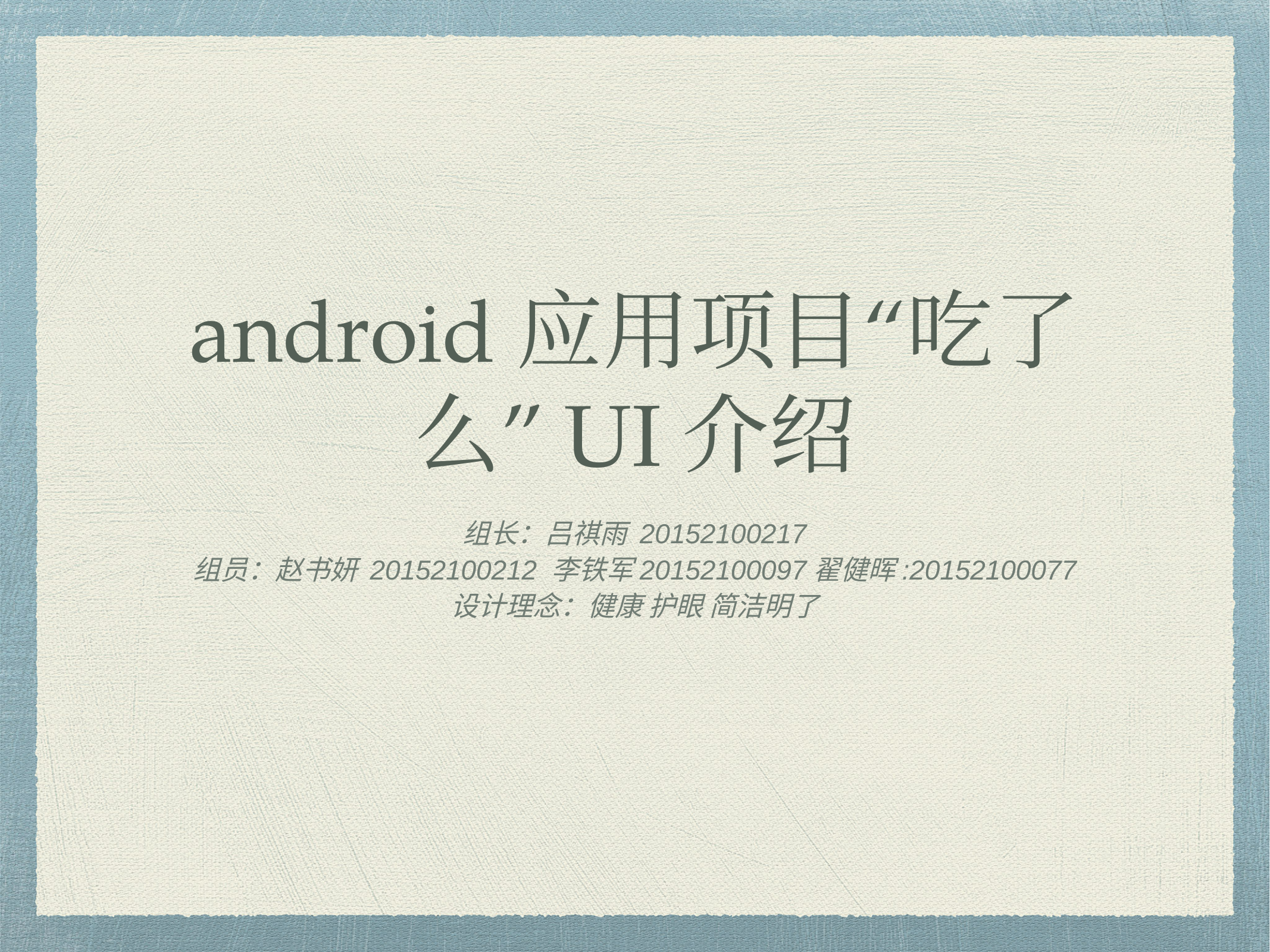

# android应用项目“吃了么”UI介绍
组长：吕祺雨 20152100217
组员：赵书妍 20152100212 李铁军20152100097翟健晖:20152100077
设计理念：健康 护眼 简洁明了